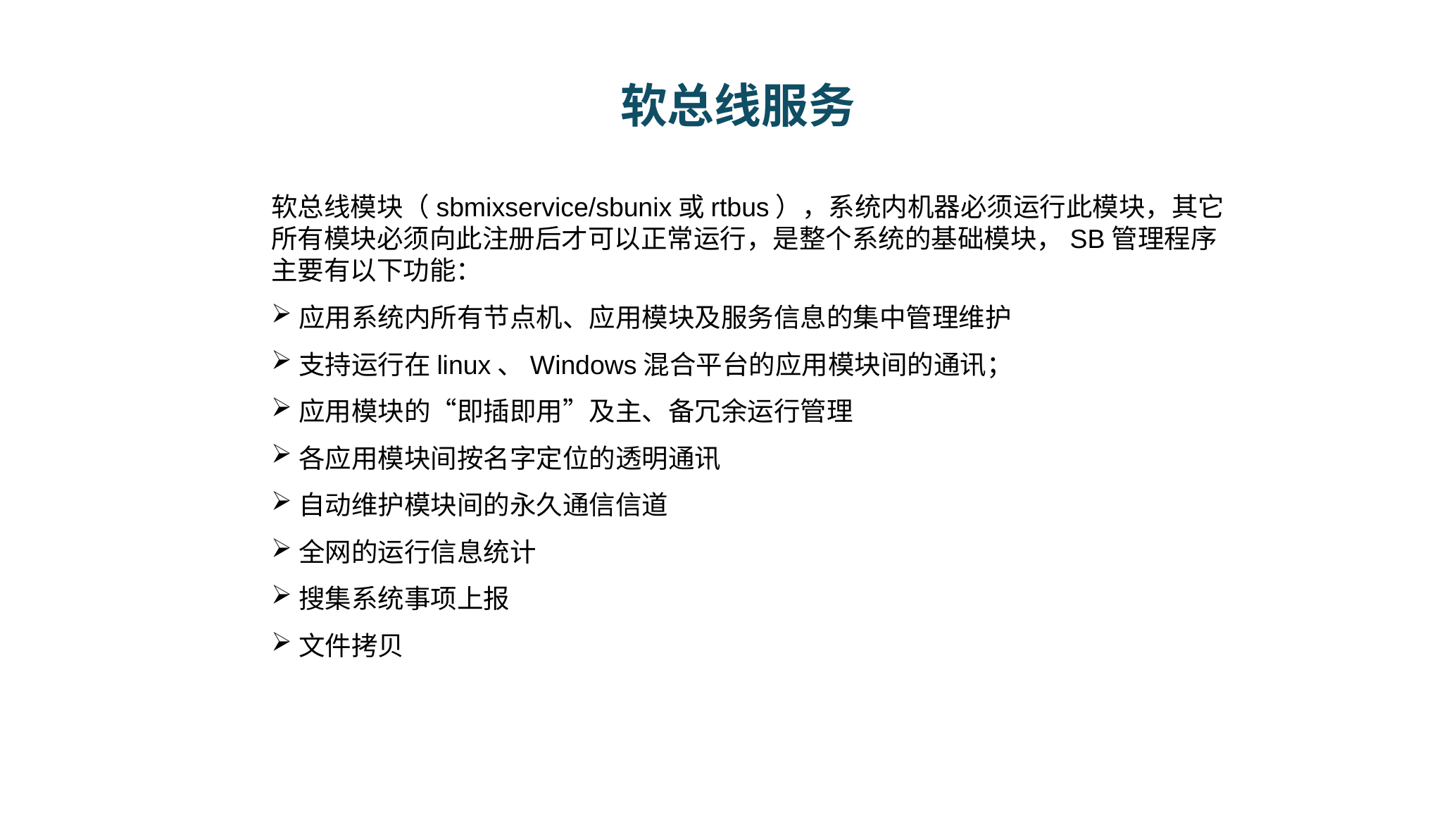

# 软总线服务
软总线模块（sbmixservice/sbunix或rtbus），系统内机器必须运行此模块，其它所有模块必须向此注册后才可以正常运行，是整个系统的基础模块，SB管理程序主要有以下功能：
应用系统内所有节点机、应用模块及服务信息的集中管理维护
支持运行在linux、Windows混合平台的应用模块间的通讯；
应用模块的“即插即用”及主、备冗余运行管理
各应用模块间按名字定位的透明通讯
自动维护模块间的永久通信信道
全网的运行信息统计
搜集系统事项上报
文件拷贝